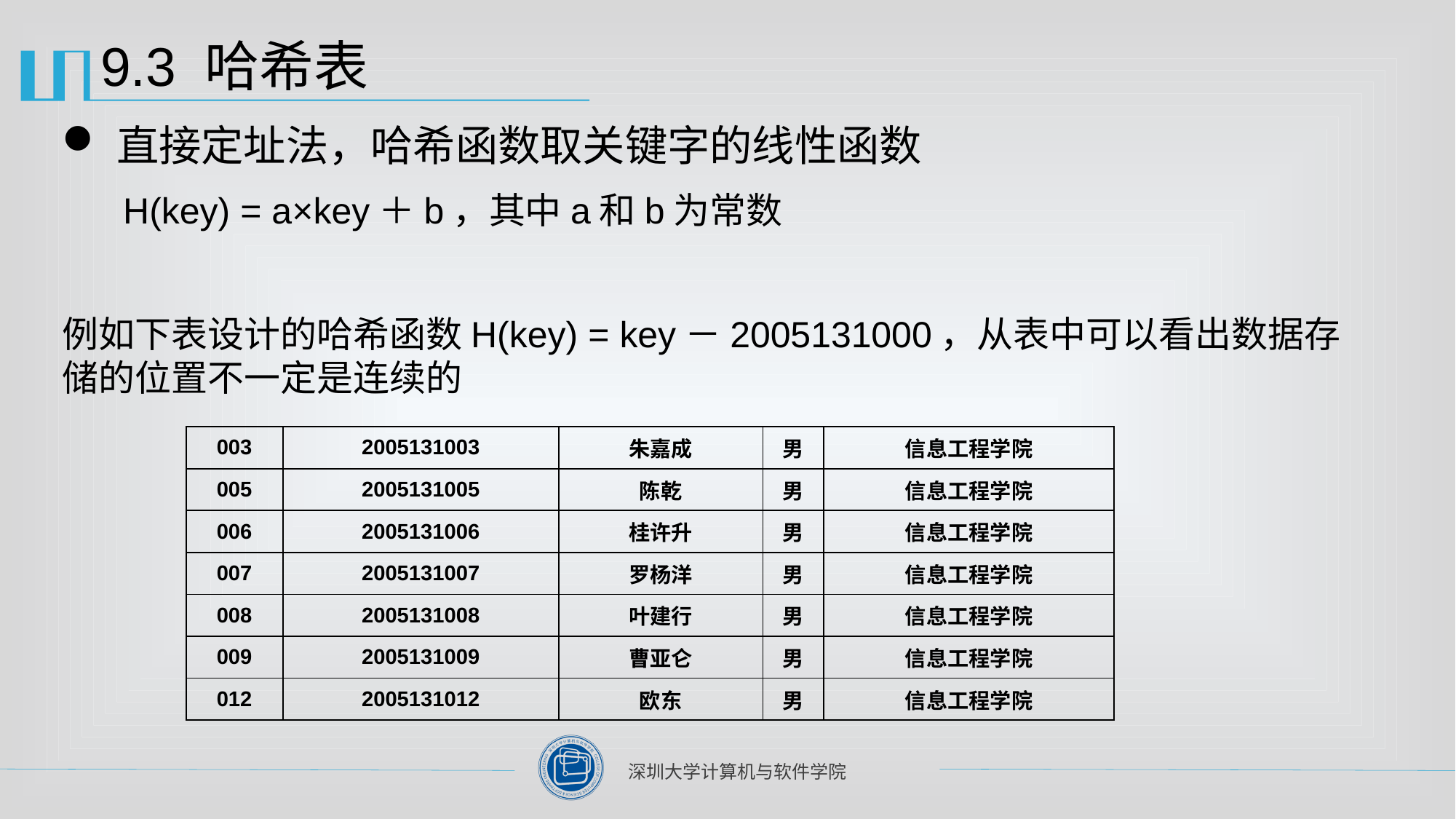

# 9.3 哈希表
直接定址法，哈希函数取关键字的线性函数
      H(key) = a×key＋b，其中a和b为常数

例如下表设计的哈希函数H(key) = key－2005131000，从表中可以看出数据存储的位置不一定是连续的

| 003 | 2005131003 | 朱嘉成 | 男 | 信息工程学院 |
| --- | --- | --- | --- | --- |
| 005 | 2005131005 | 陈乾 | 男 | 信息工程学院 |
| 006 | 2005131006 | 桂许升 | 男 | 信息工程学院 |
| 007 | 2005131007 | 罗杨洋 | 男 | 信息工程学院 |
| 008 | 2005131008 | 叶建行 | 男 | 信息工程学院 |
| 009 | 2005131009 | 曹亚仑 | 男 | 信息工程学院 |
| 012 | 2005131012 | 欧东 | 男 | 信息工程学院 |
117